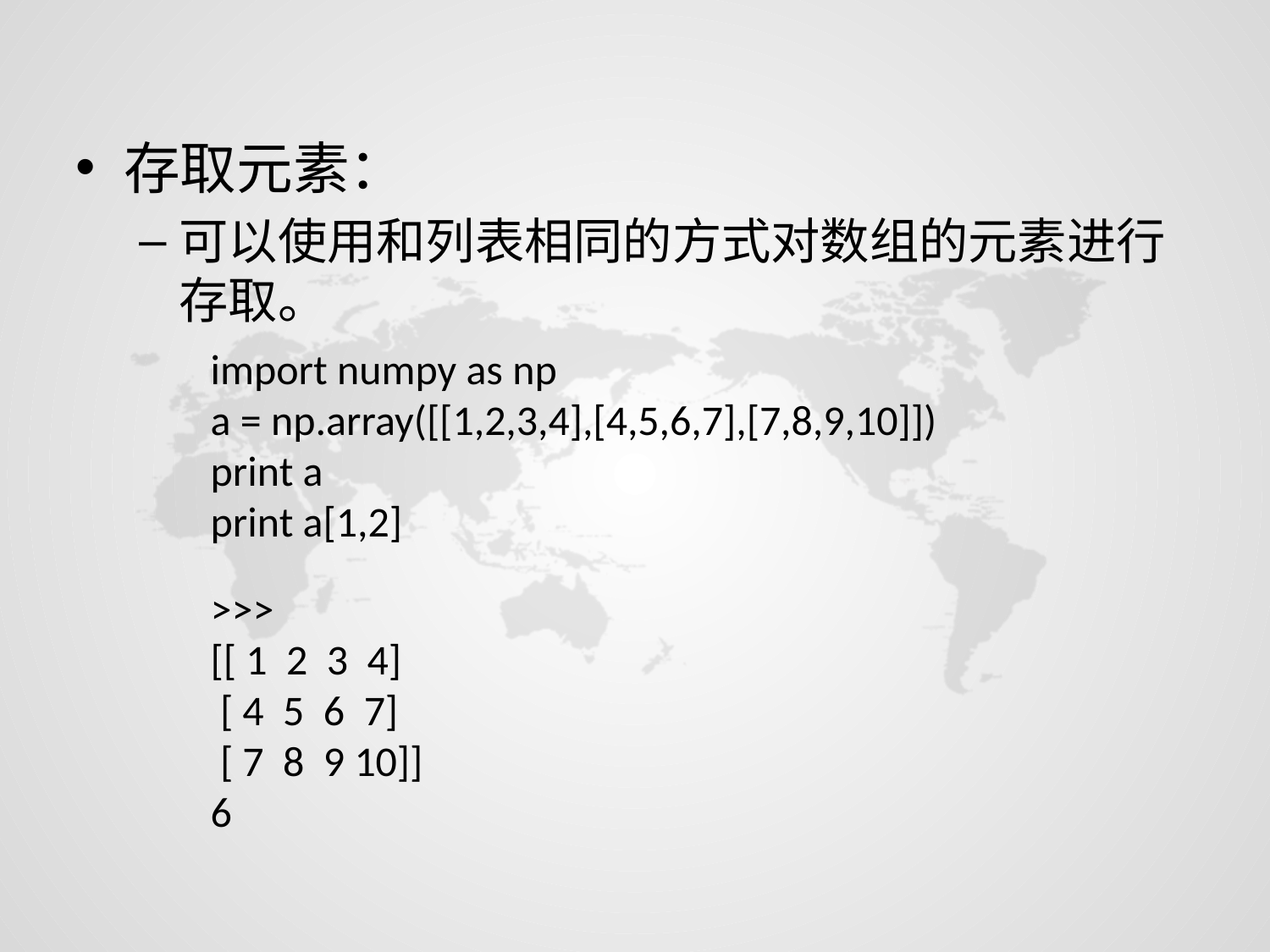

存取元素：
可以使用和列表相同的方式对数组的元素进行存取。
import numpy as np
a = np.array([[1,2,3,4],[4,5,6,7],[7,8,9,10]])
print a
print a[1,2]
>>>
[[ 1  2  3  4]
 [ 4  5  6  7]
 [ 7  8  9 10]]
6